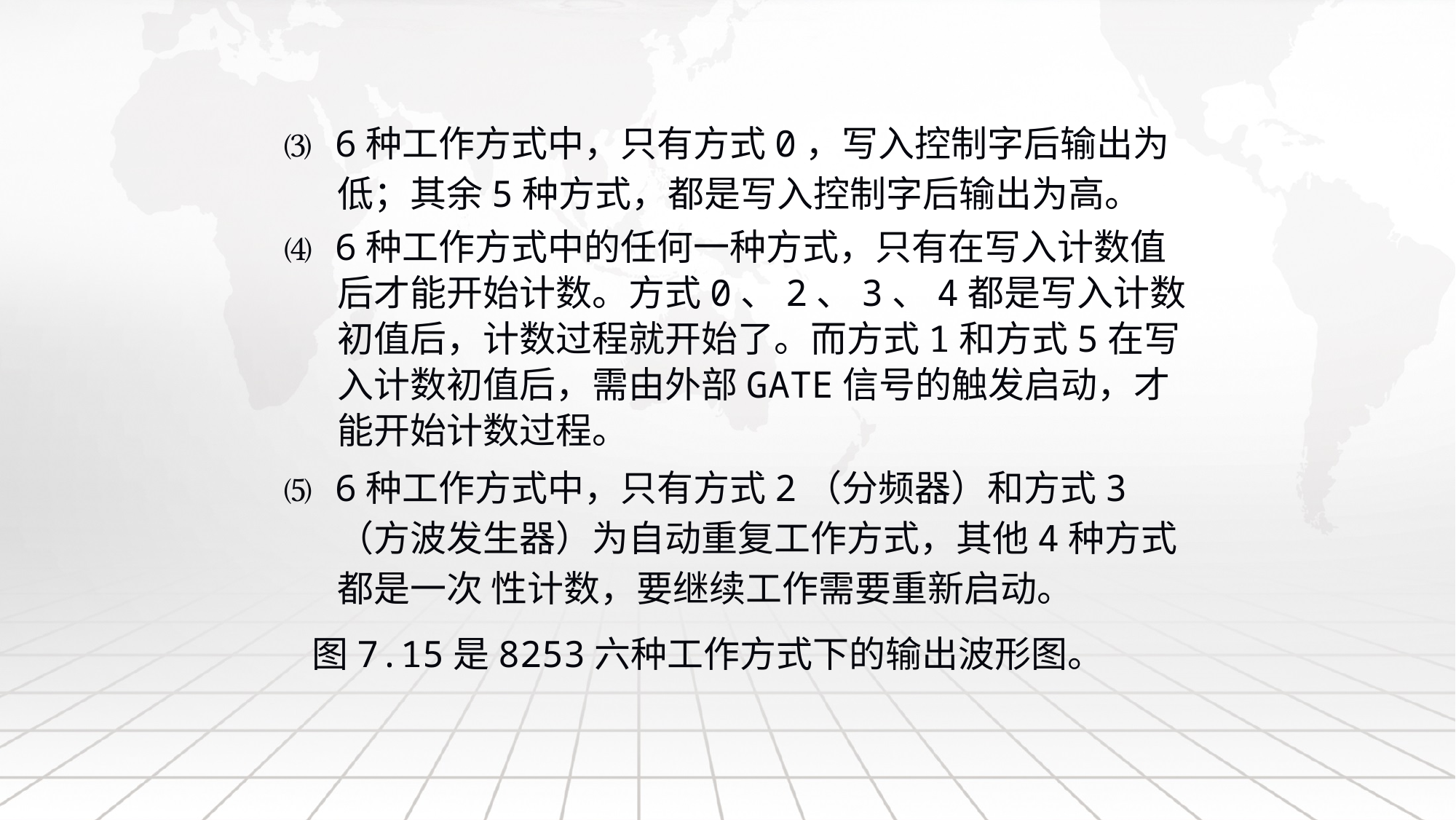

⑶ 6种工作方式中，只有方式0，写入控制字后输出为低；其余5种方式，都是写入控制字后输出为高。
⑷ 6种工作方式中的任何一种方式，只有在写入计数值后才能开始计数。方式0、2、3、4都是写入计数初值后，计数过程就开始了。而方式1和方式5在写入计数初值后，需由外部GATE信号的触发启动，才能开始计数过程。
⑸ 6种工作方式中，只有方式2（分频器）和方式3（方波发生器）为自动重复工作方式，其他4种方式都是一次 性计数，要继续工作需要重新启动。
  图7.15是8253六种工作方式下的输出波形图。